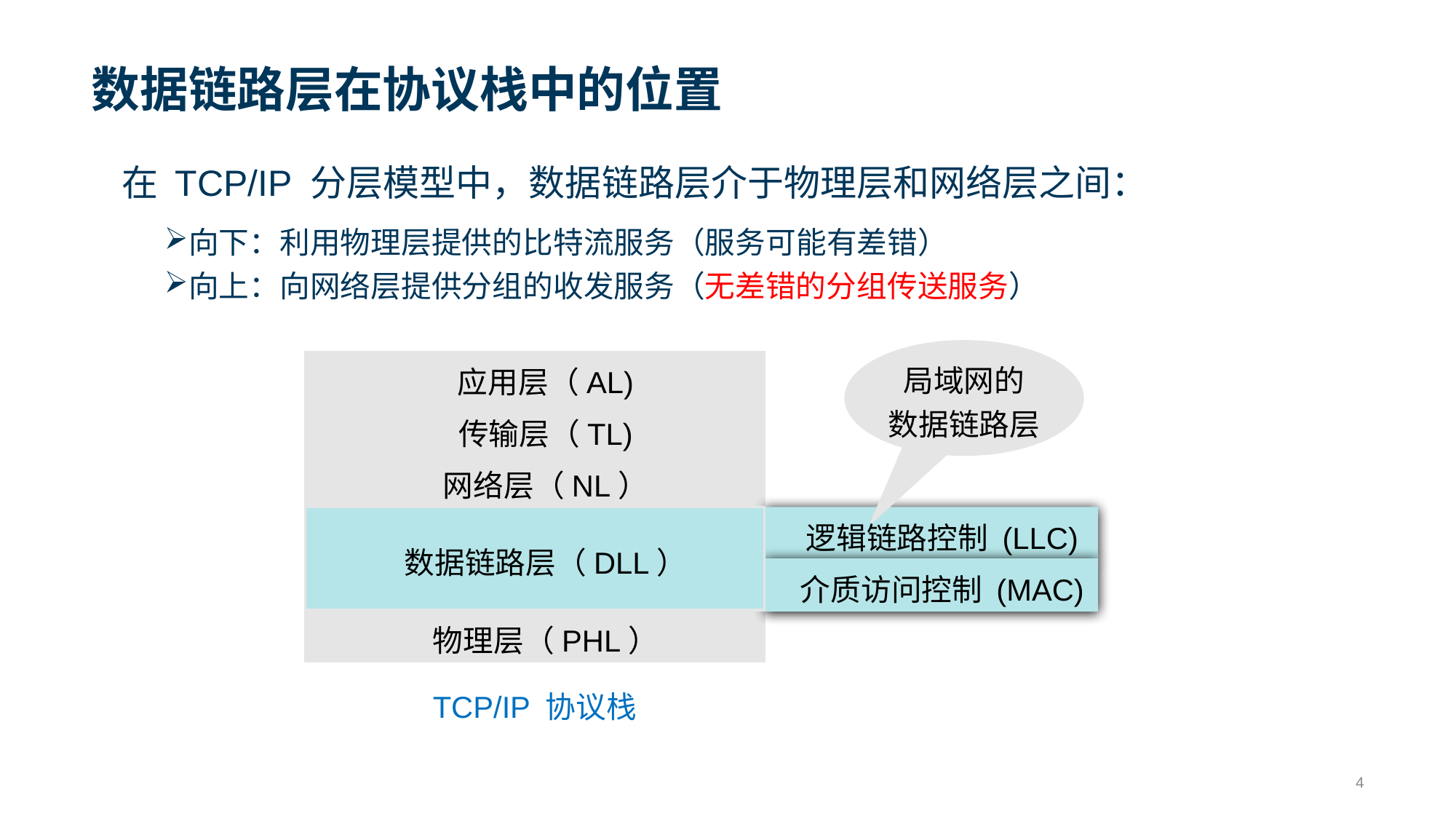

# 数据链路层在协议栈中的位置
在 TCP/IP 分层模型中，数据链路层介于物理层和网络层之间：

向下：利用物理层提供的比特流服务（服务可能有差错）
向上：向网络层提供分组的收发服务（无差错的分组传送服务）

局域网的
数据链路层
应用层（AL)
传输层（TL)
网络层（NL）
物理层（PHL）
TCP/IP 协议栈
数据链路层（DLL）
逻辑链路控制 (LLC)
介质访问控制 (MAC)
4